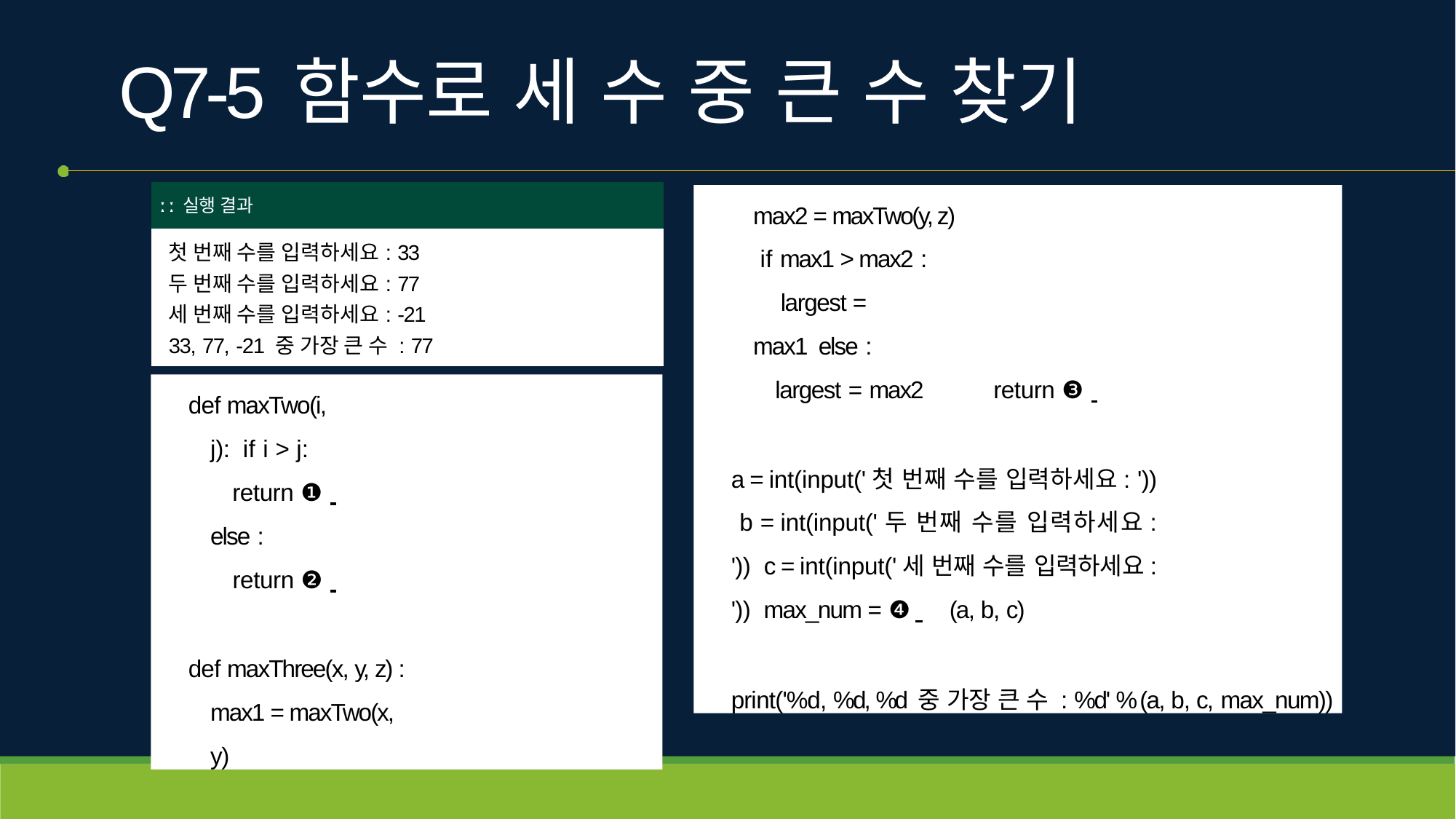

# Q7-5	함수로 세 수 중 큰 수 찾기

| ː ː 실행 결과 |
| --- |
| 첫 번째 수를 입력하세요: 33 두 번째 수를 입력하세요: 77 세 번째 수를 입력하세요: -21 33, 77, -21 중 가장 큰 수 : 77 |
max2 = maxTwo(y, z)  if max1 > max2 :
largest = max1  else :
largest = max2	return ❸

a = int(input('첫 번째 수를 입력하세요: '))  b = int(input('두 번째 수를 입력하세요: '))  c = int(input('세 번째 수를 입력하세요: '))  max_num = ❹ 	(a, b, c)

print('%d, %d, %d 중 가장 큰 수 : %d' % (a, b, c, max_num))
def maxTwo(i, j):  if i > j:
return ❶
else :
return ❷

def maxThree(x, y, z) :  max1 = maxTwo(x, y)